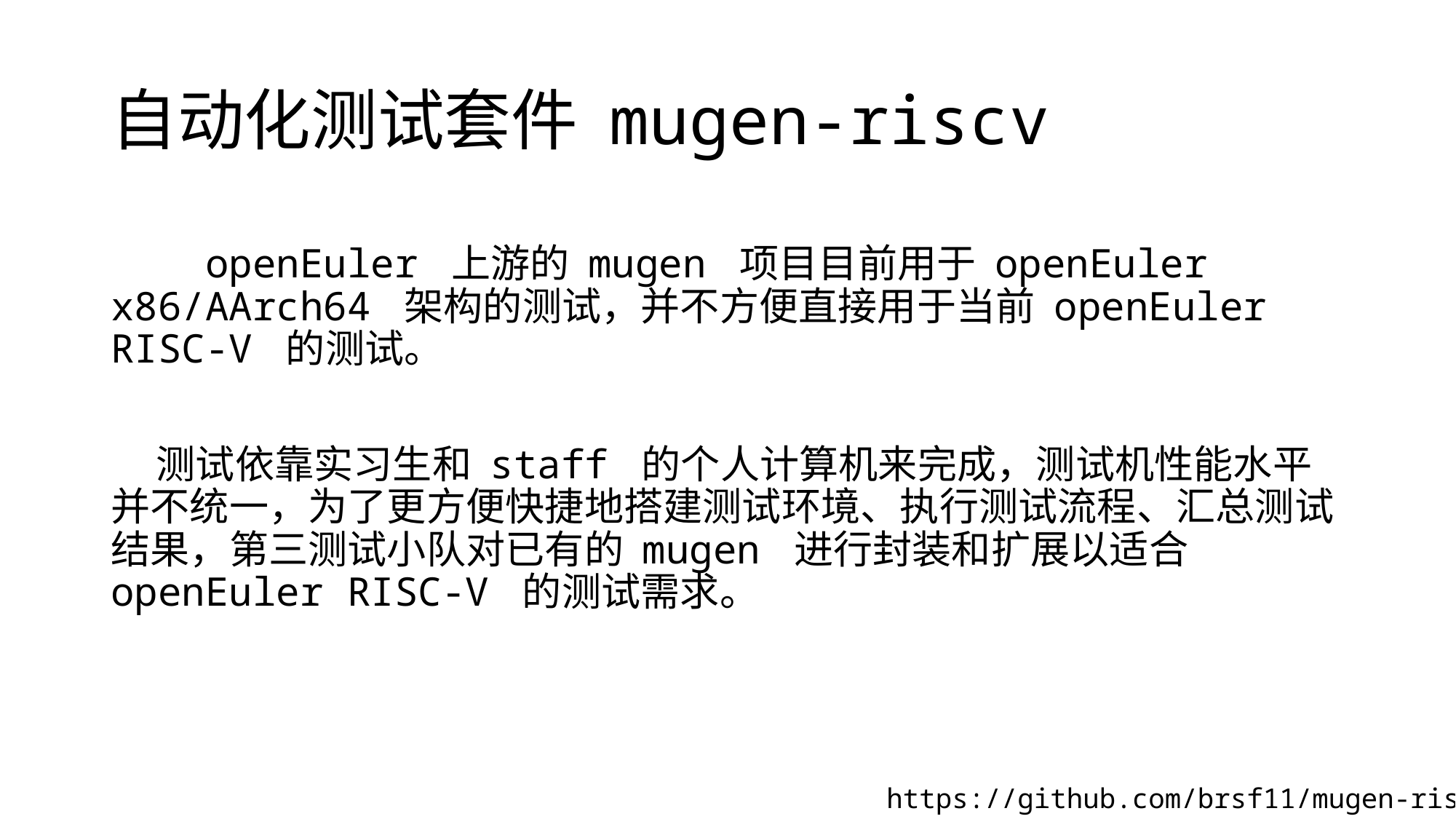

# 自动化测试套件 mugen-riscv
    openEuler 上游的 mugen 项目目前用于 openEuler x86/AArch64 架构的测试，并不方便直接用于当前 openEuler RISC-V 的测试。

    测试依靠实习生和 staff 的个人计算机来完成，测试机性能水平并不统一，为了更方便快捷地搭建测试环境、执行测试流程、汇总测试结果，第三测试小队对已有的 mugen 进行封装和扩展以适合 openEuler RISC-V 的测试需求。
https://github.com/brsf11/mugen-riscv